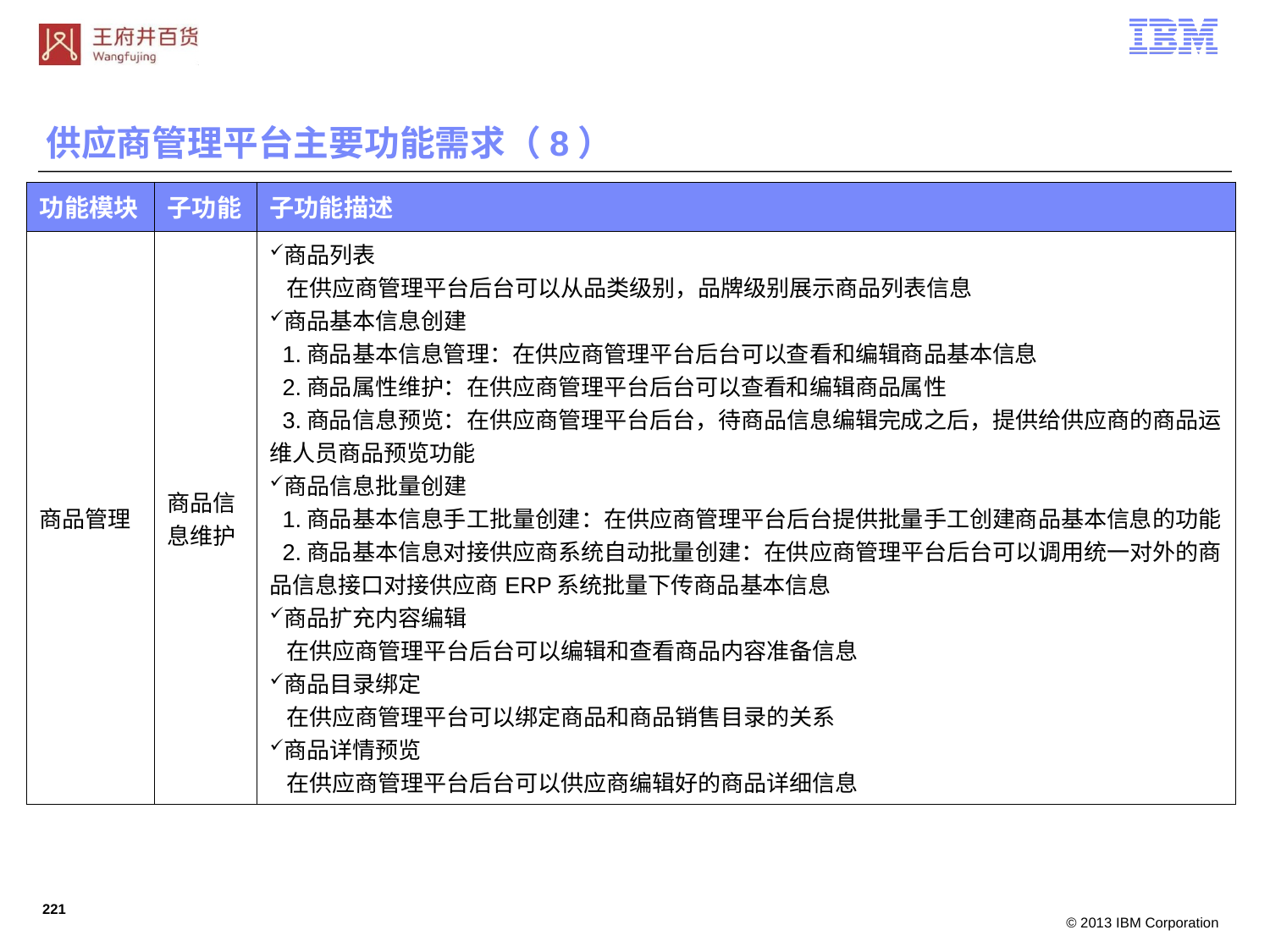

供应商管理平台主要功能需求（8）
| 功能模块 | 子功能 | 子功能描述 |
| --- | --- | --- |
| 商品管理 | 商品信息维护 | 商品列表 在供应商管理平台后台可以从品类级别，品牌级别展示商品列表信息 商品基本信息创建 1.商品基本信息管理：在供应商管理平台后台可以查看和编辑商品基本信息 2.商品属性维护：在供应商管理平台后台可以查看和编辑商品属性 3.商品信息预览：在供应商管理平台后台，待商品信息编辑完成之后，提供给供应商的商品运维人员商品预览功能 商品信息批量创建 1.商品基本信息手工批量创建：在供应商管理平台后台提供批量手工创建商品基本信息的功能 2.商品基本信息对接供应商系统自动批量创建：在供应商管理平台后台可以调用统一对外的商品信息接口对接供应商ERP系统批量下传商品基本信息 商品扩充内容编辑 在供应商管理平台后台可以编辑和查看商品内容准备信息 商品目录绑定 在供应商管理平台可以绑定商品和商品销售目录的关系 商品详情预览 在供应商管理平台后台可以供应商编辑好的商品详细信息 |
221